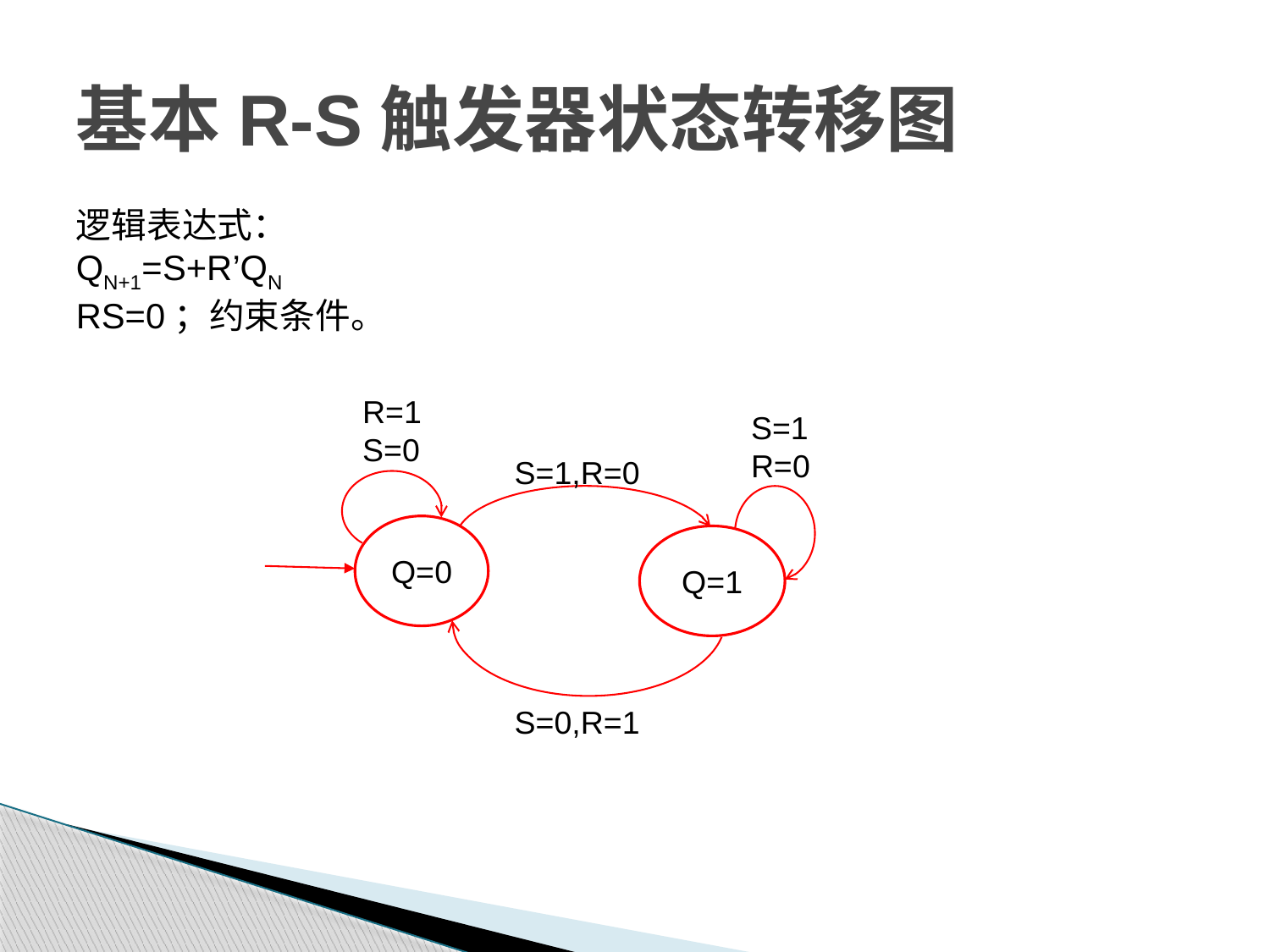

# 基本R-S触发器状态转移图
逻辑表达式：
QN+1=S+R’QN
RS=0；约束条件。
R=1
S=0
S=1
R=0
S=1,R=0

Q=0
Q=1

S=0,R=1